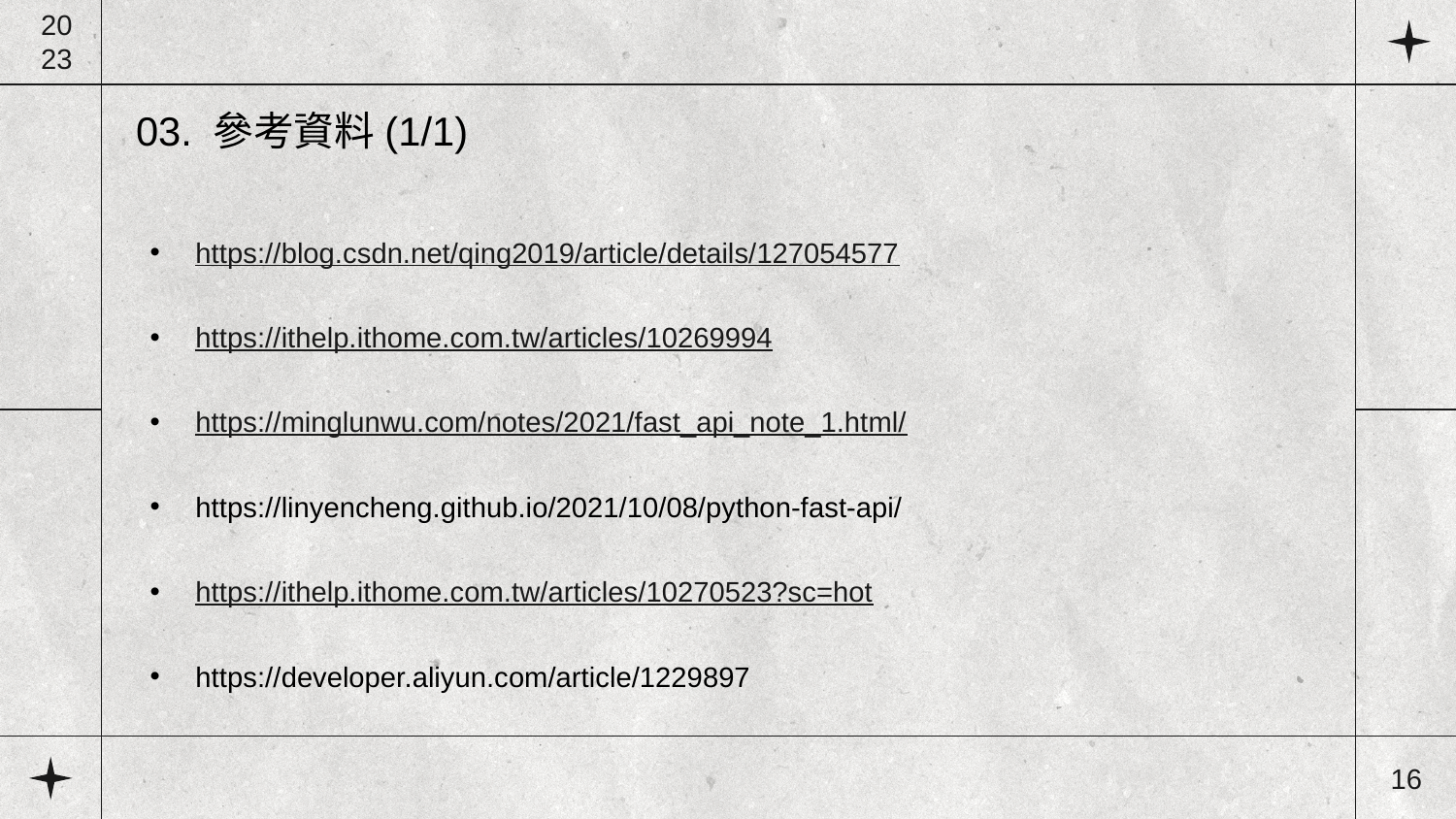

20
23
03. 參考資料(1/1)
https://blog.csdn.net/qing2019/article/details/127054577
https://ithelp.ithome.com.tw/articles/10269994
https://minglunwu.com/notes/2021/fast_api_note_1.html/
https://linyencheng.github.io/2021/10/08/python-fast-api/
https://ithelp.ithome.com.tw/articles/10270523?sc=hot
https://developer.aliyun.com/article/1229897
16